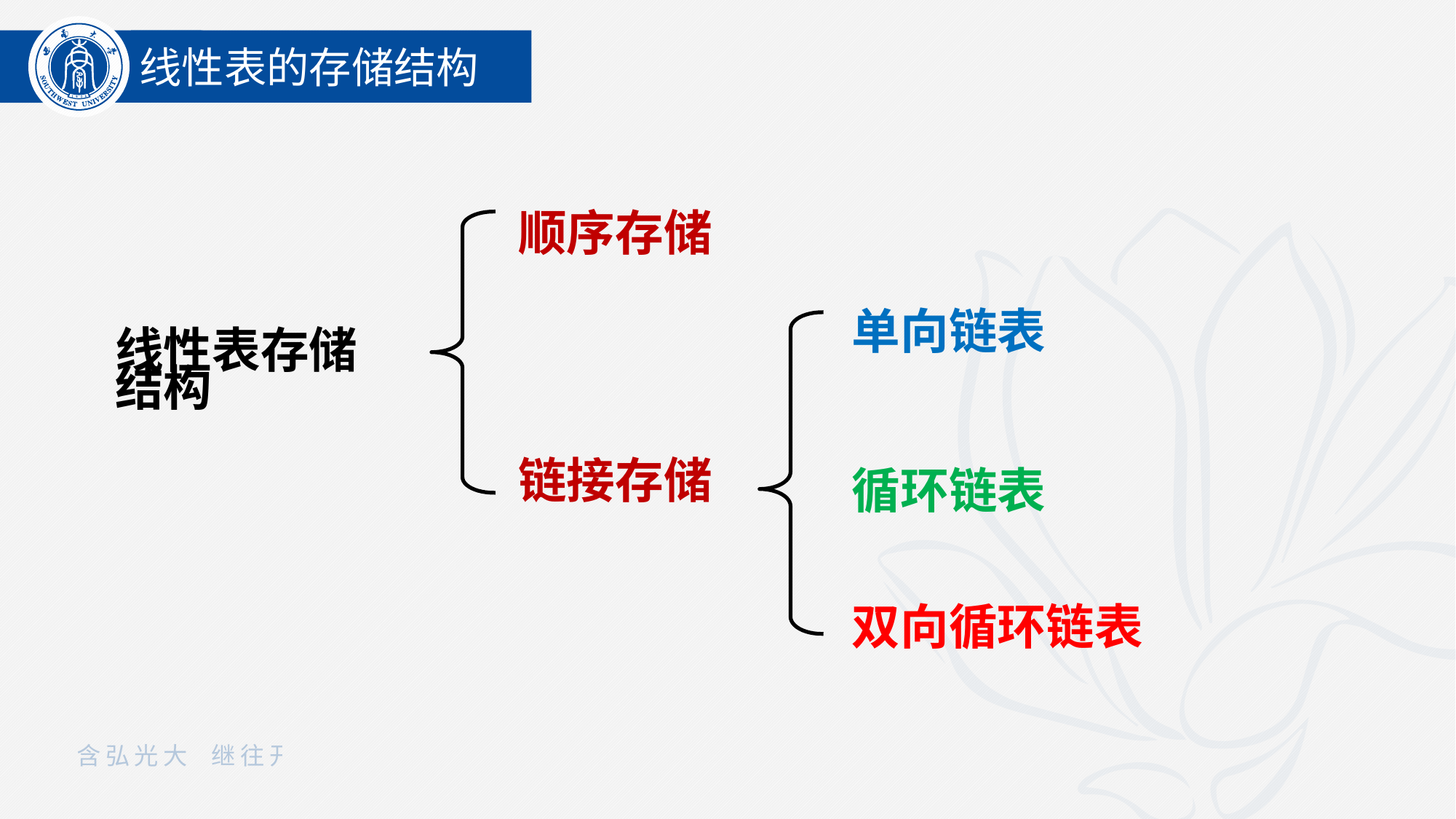

线性表的存储结构
顺序存储

链接存储

单向链表
线性表存储结构
循环链表
双向循环链表